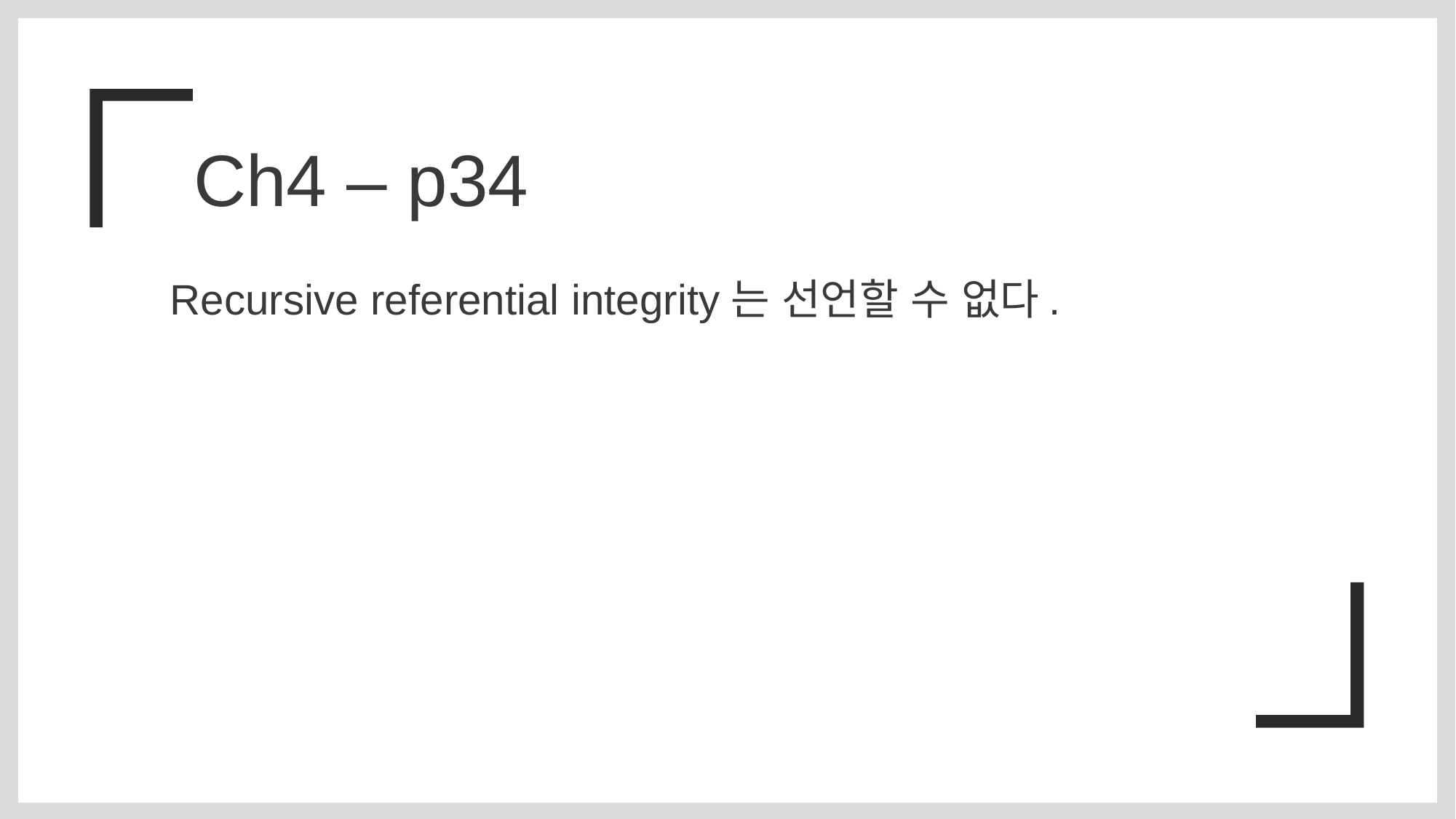

Ch4 – p34
Recursive referential integrity는 선언할 수 없다.